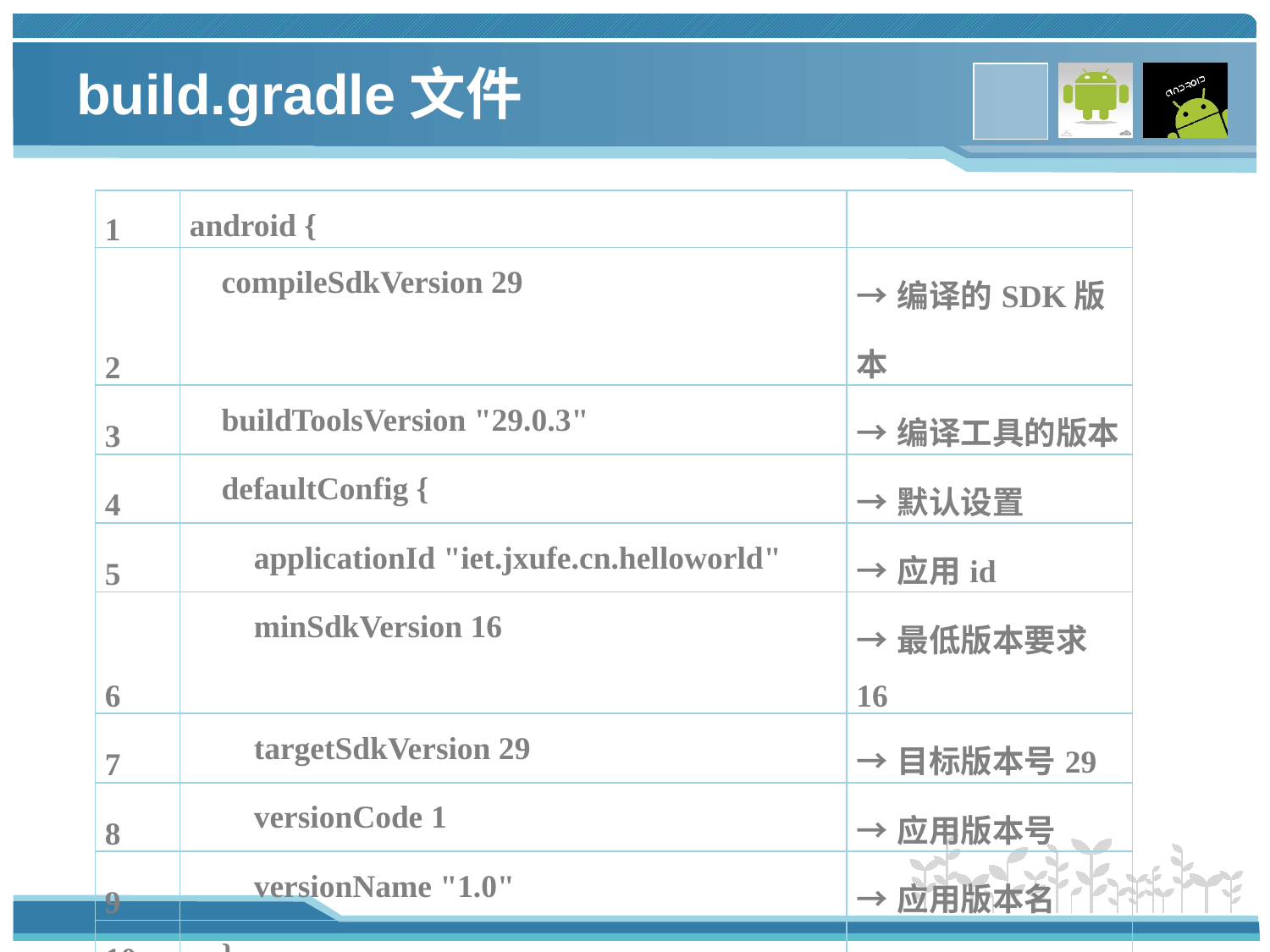

# build.gradle文件

| 1 | android { |  |
| --- | --- | --- |
| 2 | compileSdkVersion 29 | →编译的SDK版本 |
| 3 | buildToolsVersion "29.0.3" | →编译工具的版本 |
| 4 | defaultConfig { | →默认设置 |
| 5 | applicationId "iet.jxufe.cn.helloworld" | →应用id |
| 6 | minSdkVersion 16 | →最低版本要求16 |
| 7 | targetSdkVersion 29 | →目标版本号29 |
| 8 | versionCode 1 | →应用版本号 |
| 9 | versionName "1.0" | →应用版本名 |
| 10 | } |  |
| 11 | } |  |